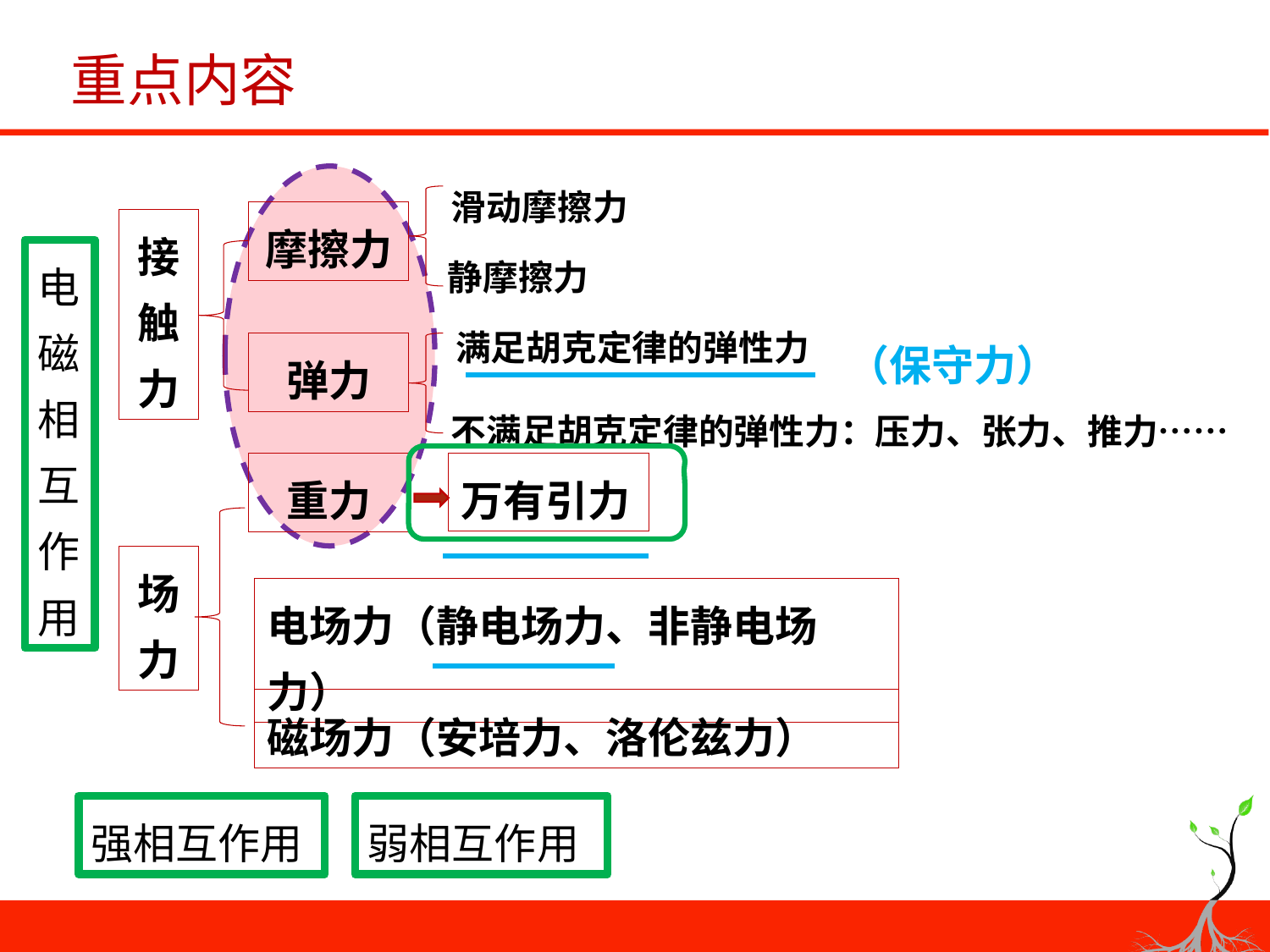

# 重点内容

滑动摩擦力

摩擦力
接触力
静摩擦力
电磁相互作用

满足胡克定律的弹性力
（保守力）
弹力

不满足胡克定律的弹性力：压力、张力、推力……

万有引力
重力

场力
电场力（静电场力、非静电场力）
磁场力（安培力、洛伦兹力）
强相互作用
弱相互作用